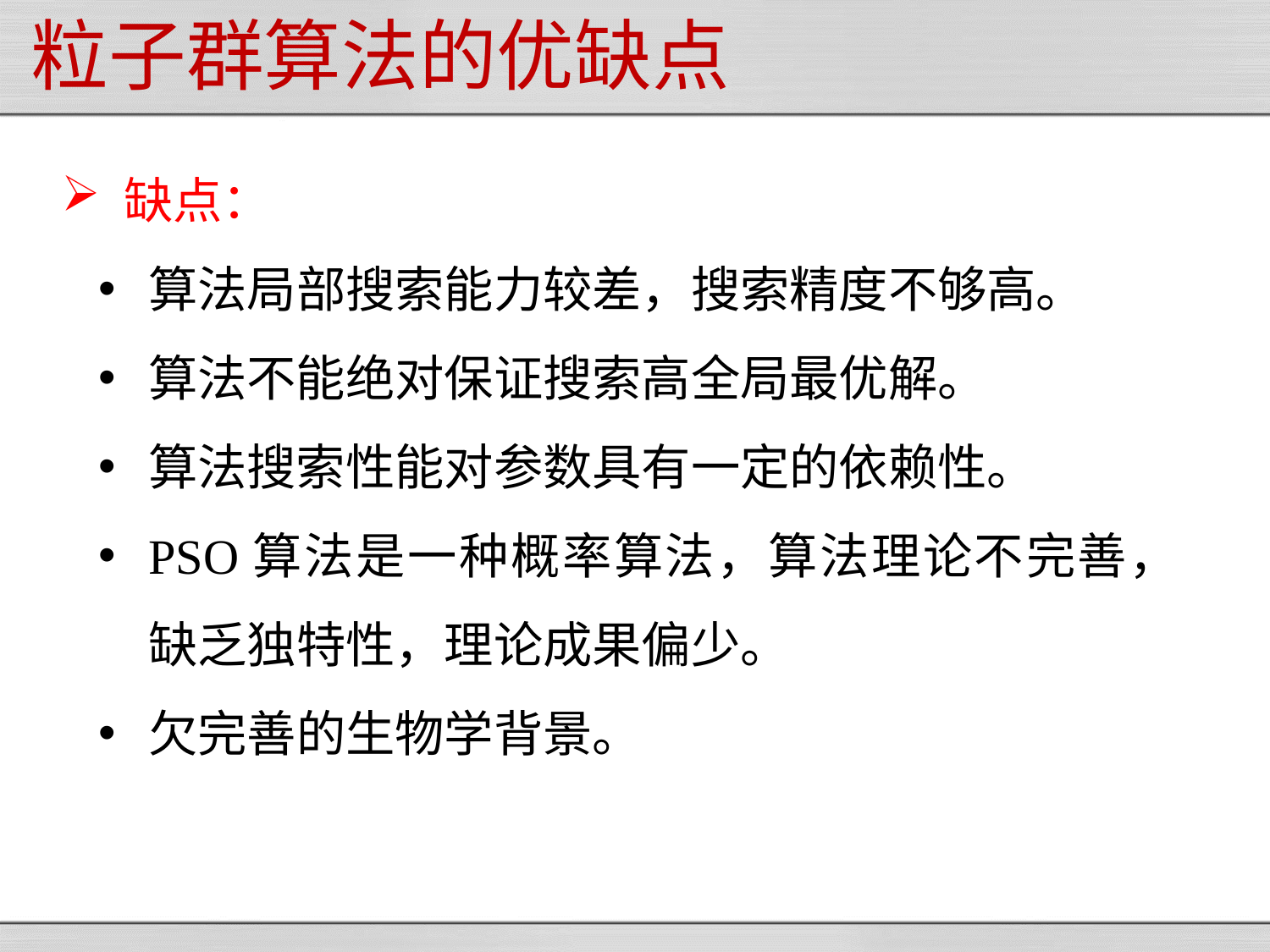

# 粒子群算法的优缺点
缺点：
算法局部搜索能力较差，搜索精度不够高。
算法不能绝对保证搜索高全局最优解。
算法搜索性能对参数具有一定的依赖性。
PSO算法是一种概率算法，算法理论不完善，缺乏独特性，理论成果偏少。
欠完善的生物学背景。